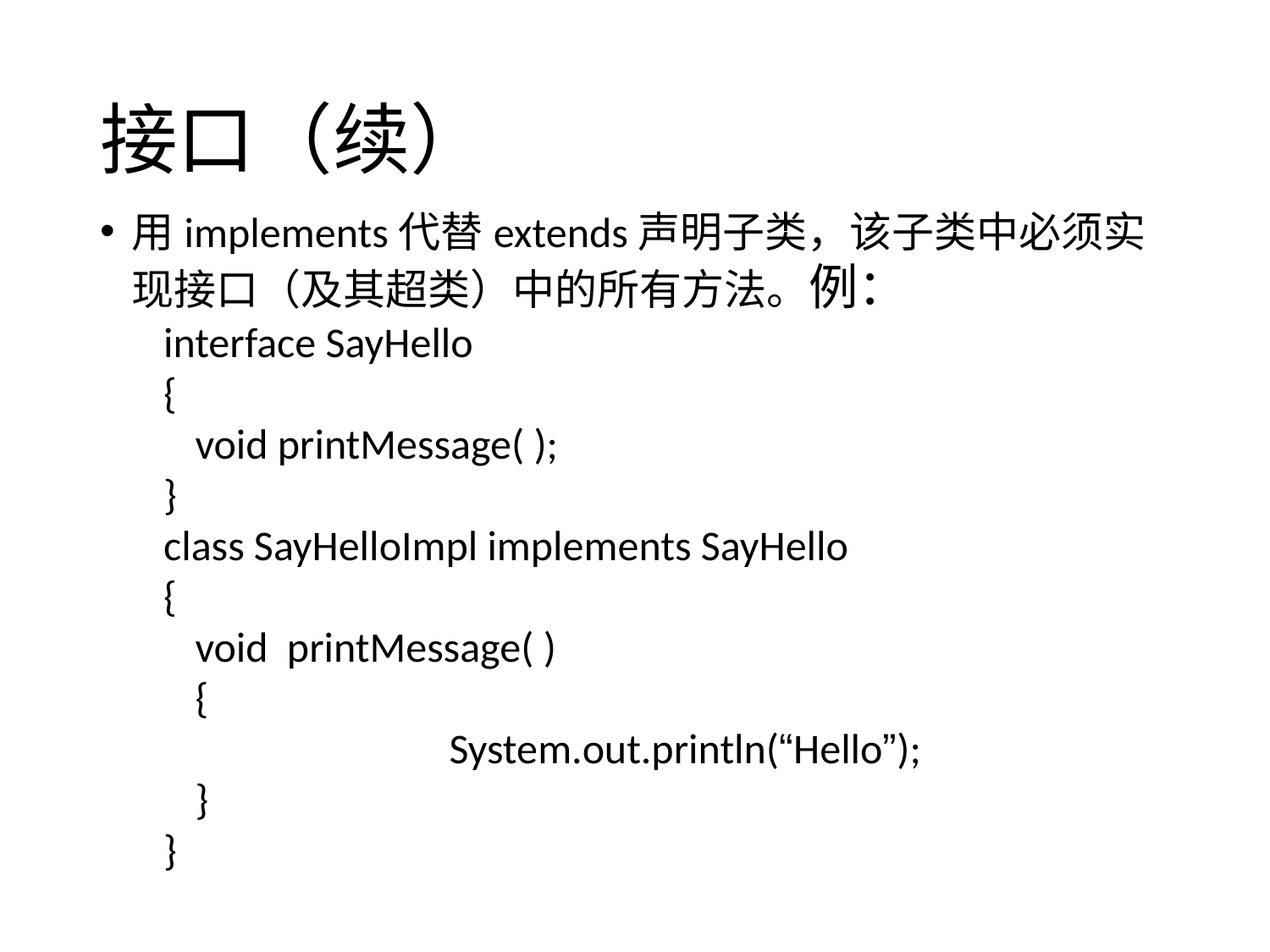

# 接口（续）
用implements代替extends声明子类，该子类中必须实现接口（及其超类）中的所有方法。例：
interface SayHello
{
	void printMessage( );
}
class SayHelloImpl implements SayHello
{
	void  printMessage( )
	{
			System.out.println(“Hello”);
	}
}